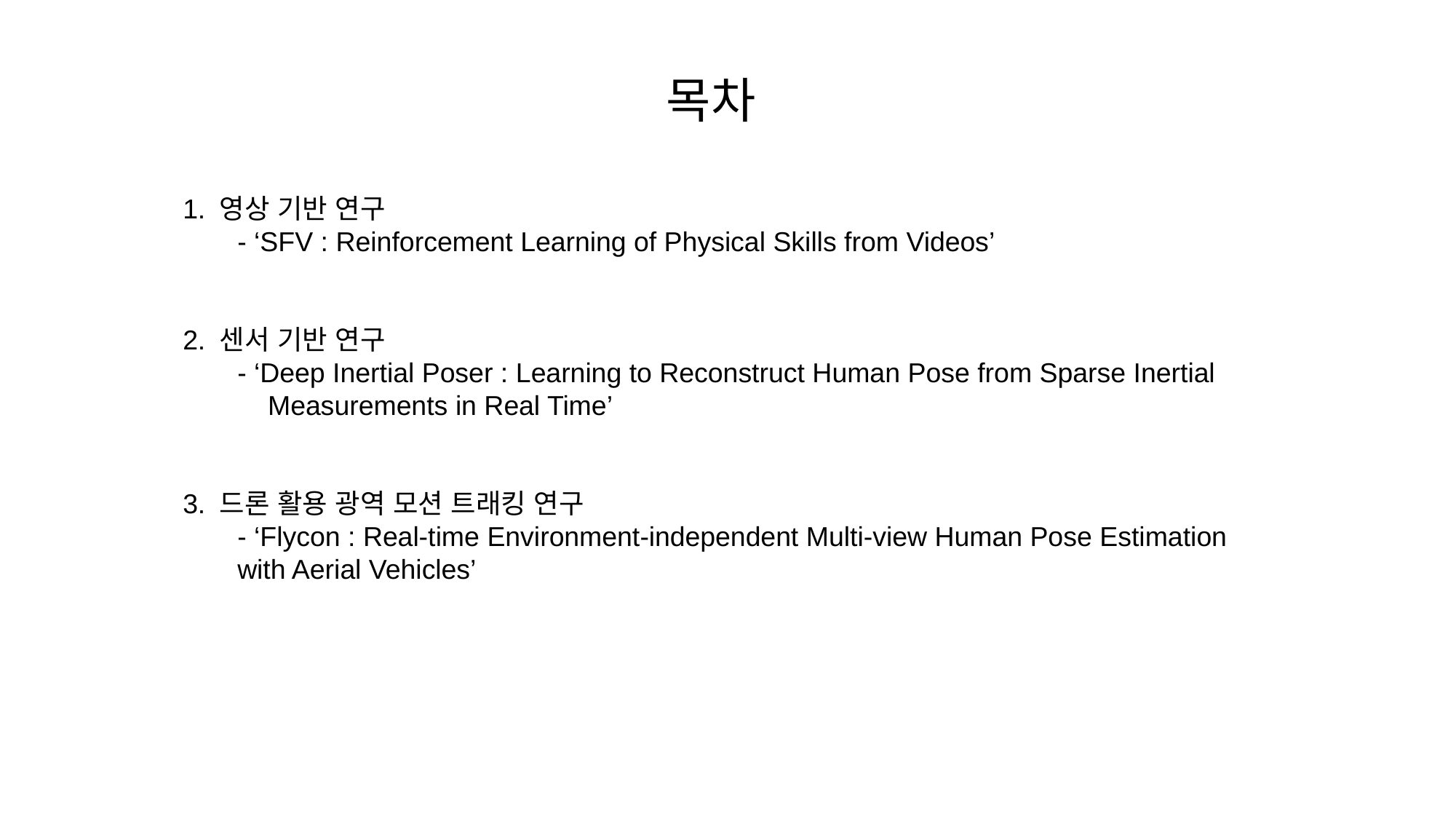

목차
1. 영상 기반 연구
- ‘SFV : Reinforcement Learning of Physical Skills from Videos’

2. 센서 기반 연구
- ‘Deep Inertial Poser : Learning to Reconstruct Human Pose from Sparse Inertial           Measurements in Real Time’

3. 드론 활용 광역 모션 트래킹 연구
- ‘Flycon : Real-time Environment-independent Multi-view Human Pose Estimation with Aerial Vehicles’